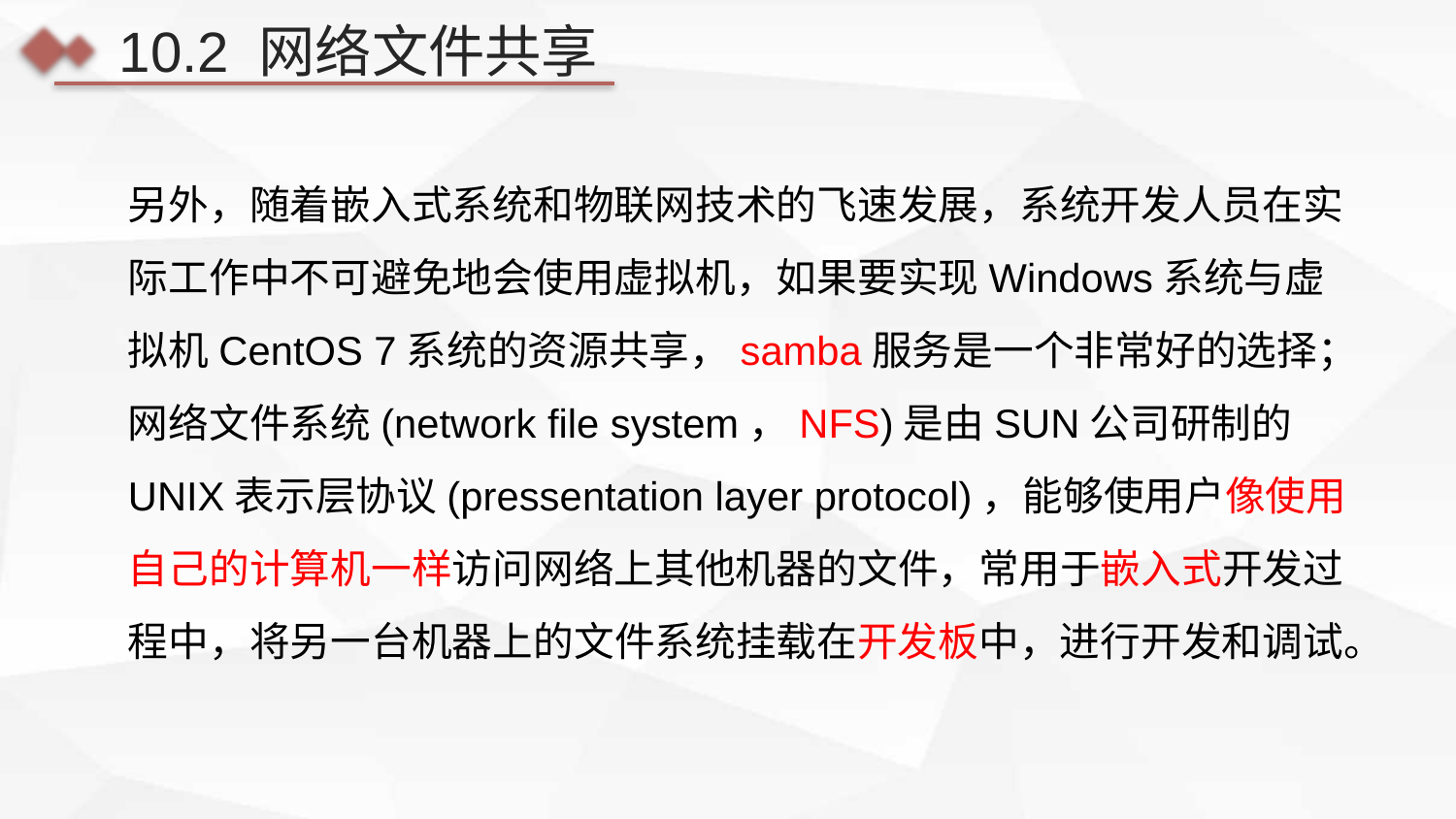

10.2 网络文件共享

另外，随着嵌入式系统和物联网技术的飞速发展，系统开发人员在实际工作中不可避免地会使用虚拟机，如果要实现Windows系统与虚拟机CentOS 7系统的资源共享，samba服务是一个非常好的选择；网络文件系统(network file system，NFS)是由SUN公司研制的UNIX表示层协议(pressentation layer protocol)，能够使用户像使用自己的计算机一样访问网络上其他机器的文件，常用于嵌入式开发过程中，将另一台机器上的文件系统挂载在开发板中，进行开发和调试。